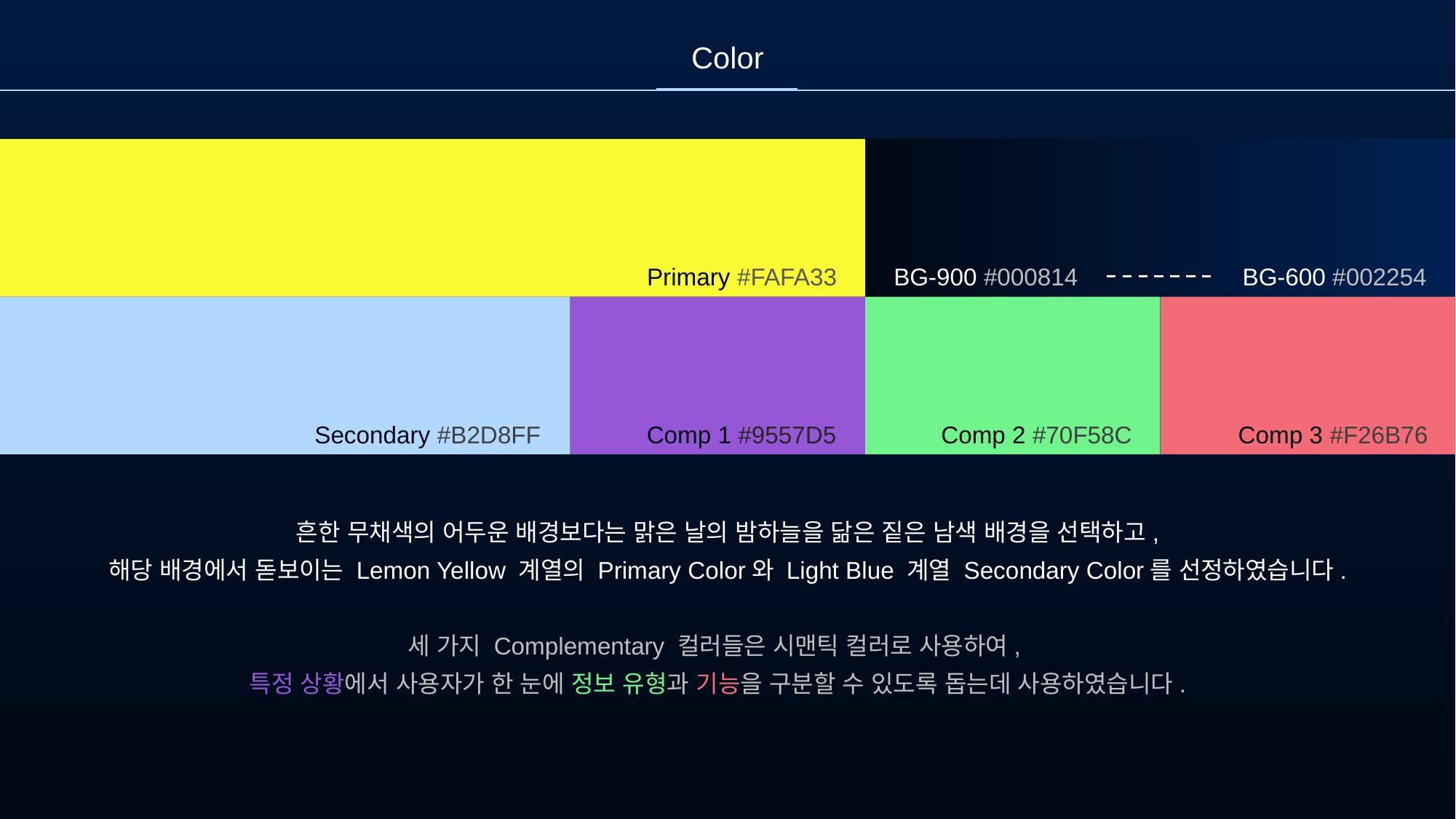

Color

Primary #FAFA33
BG-900 #000814

Secondary #B2D8FF
Comp 1 #9557D5
Comp 2 #70F58C
Comp 3 #F26B76
BG-600 #002254
흔한 무채색의 어두운 배경보다는 맑은 날의 밤하늘을 닮은 짙은 남색 배경을 선택하고,
해당 배경에서 돋보이는 Lemon Yellow 계열의 Primary Color와 Light Blue 계열 Secondary Color를 선정하였습니다.
세 가지 Complementary 컬러들은 시맨틱 컬러로 사용하여,
특정 상황에서 사용자가 한 눈에 정보 유형과 기능을 구분할 수 있도록 돕는데 사용하였습니다.